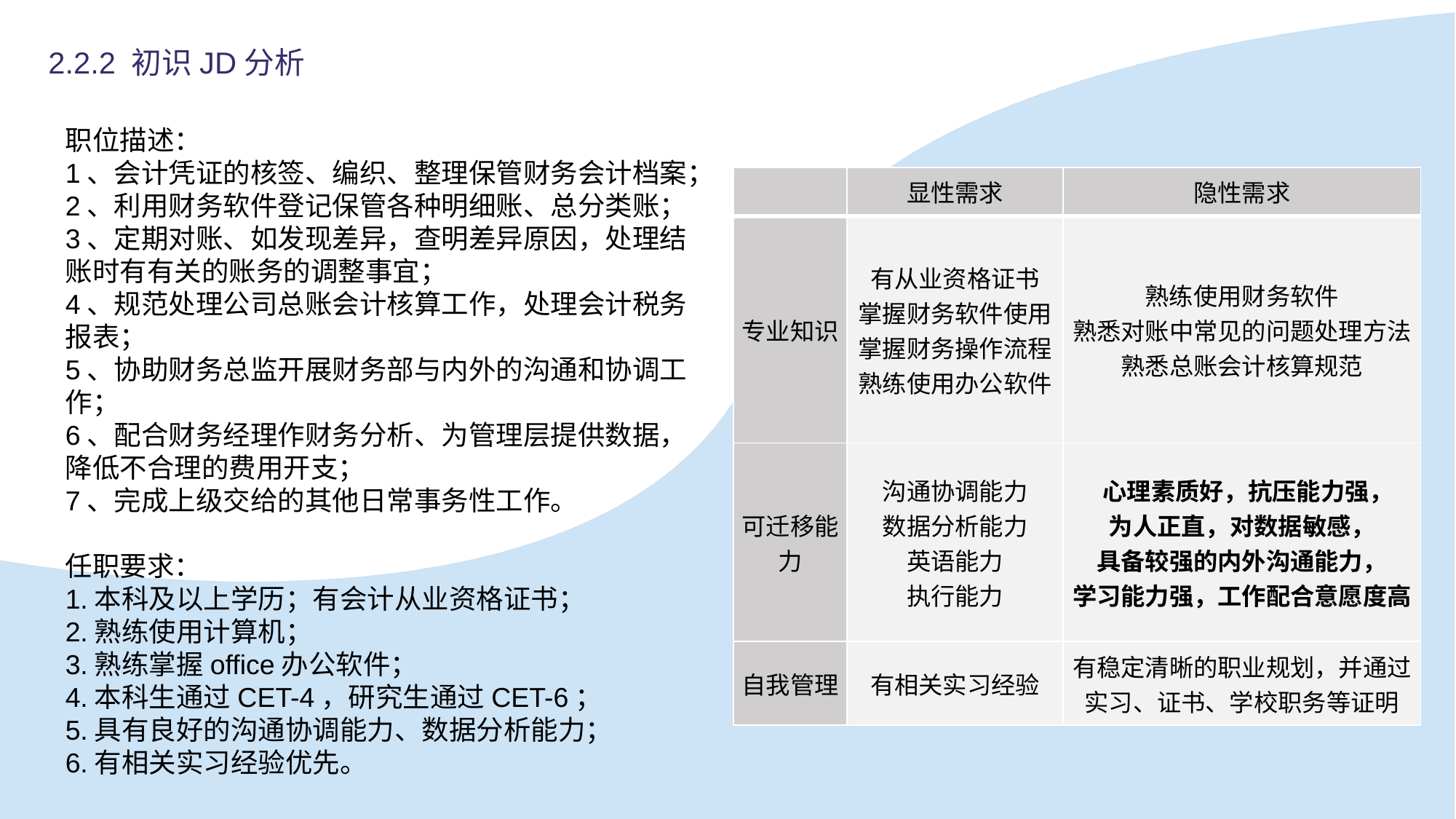

2.2.2 初识JD分析
职位描述：
1、会计凭证的核签、编织、整理保管财务会计档案；
2、利用财务软件登记保管各种明细账、总分类账；
3、定期对账、如发现差异，查明差异原因，处理结账时有有关的账务的调整事宜；
4、规范处理公司总账会计核算工作，处理会计税务报表；
5、协助财务总监开展财务部与内外的沟通和协调工作；
6、配合财务经理作财务分析、为管理层提供数据，降低不合理的费用开支；
7、完成上级交给的其他日常事务性工作。

任职要求：
1.本科及以上学历；有会计从业资格证书；
2.熟练使用计算机；
3.熟练掌握office办公软件；
4.本科生通过CET-4，研究生通过CET-6；
5.具有良好的沟通协调能力、数据分析能力；
6.有相关实习经验优先。
|  | 显性需求 | 隐性需求 |
| --- | --- | --- |
| 专业知识 | 有从业资格证书 掌握财务软件使用 掌握财务操作流程 熟练使用办公软件 | 熟练使用财务软件 熟悉对账中常见的问题处理方法 熟悉总账会计核算规范 |
| 可迁移能力 | 沟通协调能力 数据分析能力 英语能力 执行能力 | 心理素质好，抗压能力强， 为人正直，对数据敏感， 具备较强的内外沟通能力， 学习能力强，工作配合意愿度高 |
| 自我管理 | 有相关实习经验 | 有稳定清晰的职业规划，并通过实习、证书、学校职务等证明 |